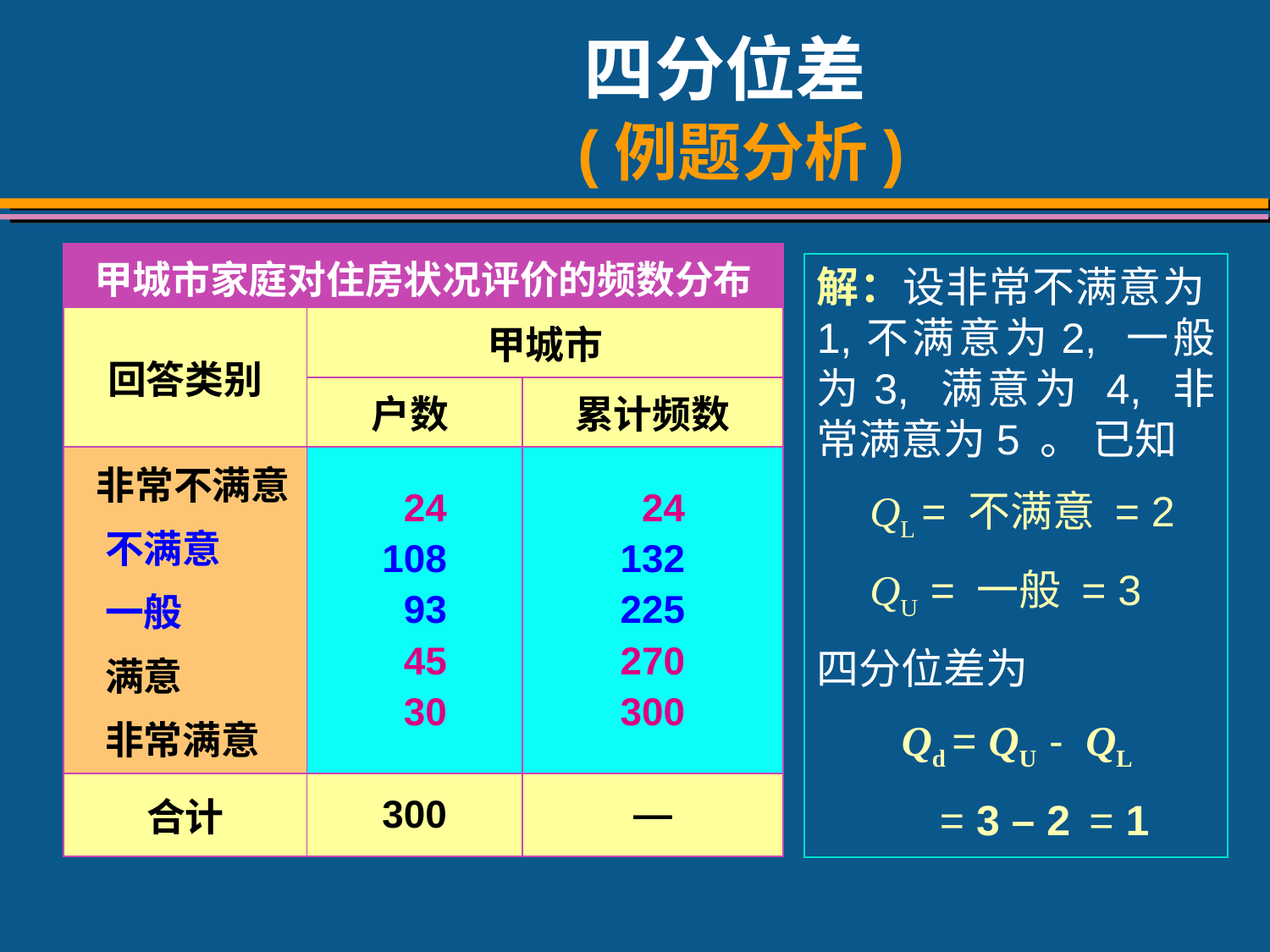

# 四分位差 (例题分析)
| 甲城市家庭对住房状况评价的频数分布 |  |  |
| --- | --- | --- |
| 回答类别 | 甲城市 |  |
|  | 户数 (户) | 累计频数 |
| 非常不满意 不满意 一般 满意 非常满意 | 24 108 93 45 30 | 24 132 225 270 300 |
| 合计 | 300 | — |
解：设非常不满意为1,不满意为2, 一般为3, 满意为 4, 非常满意为5 。 已知
     QL = 不满意 = 2
     QU  = 一般 = 3
四分位差为
        Qd = QU  -  QL
                    = 3 – 2  = 1